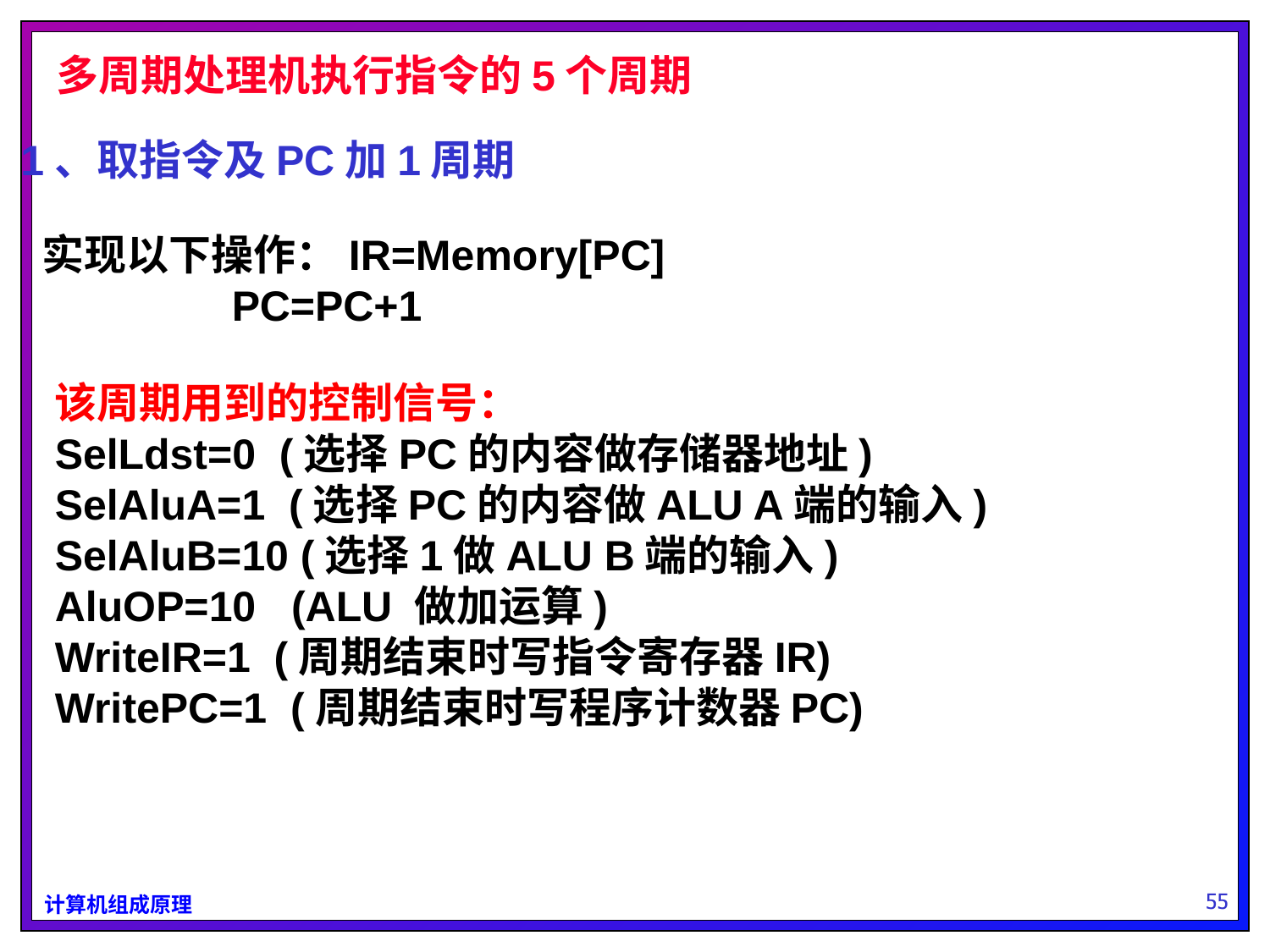

多周期处理机执行指令的5个周期
1、取指令及PC加1周期
实现以下操作：IR=Memory[PC]
                PC=PC+1
该周期用到的控制信号：
SelLdst=0  (选择PC的内容做存储器地址)
SelAluA=1  (选择PC的内容做ALU A端的输入)
SelAluB=10 (选择1做ALU B端的输入)
AluOP=10   (ALU 做加运算)
WriteIR=1  (周期结束时写指令寄存器IR)
WritePC=1  (周期结束时写程序计数器PC)